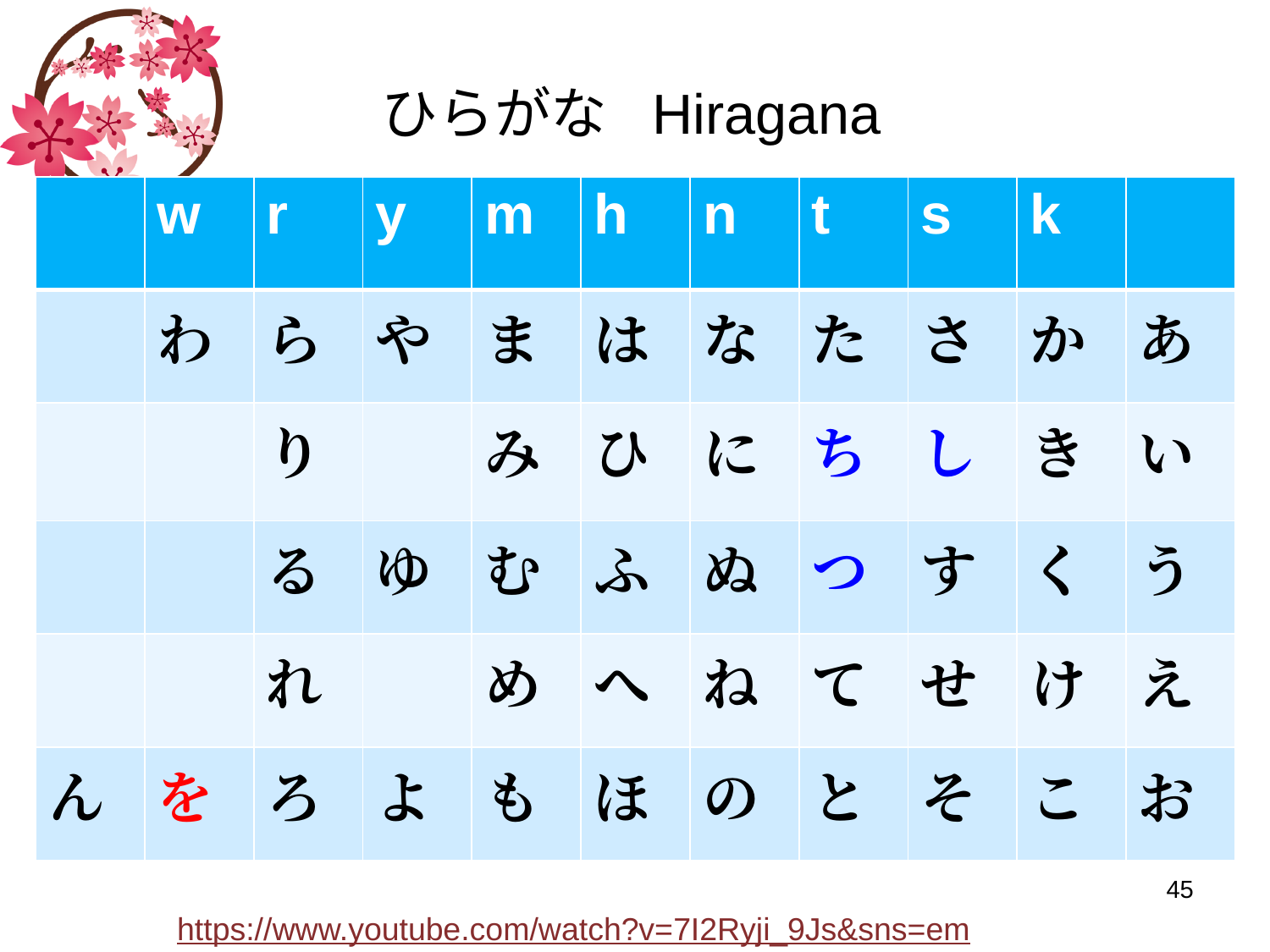

# ひらがな  Hiragana
|  | w | r | y | m | h | n | t | s | k |  |
| --- | --- | --- | --- | --- | --- | --- | --- | --- | --- | --- |
|  | わ | ら | や | ま | は | な | た | さ | か | あ |
|  |  | り |  | み | ひ | に | ち | し | き | い |
|  |  | る | ゆ | む | ふ | ぬ | つ | す | く | う |
|  |  | れ |  | め | へ | ね | て | せ | け | え |
| ん | を | ろ | よ | も | ほ | の | と | そ | こ | お |
45
https://www.youtube.com/watch?v=7I2Ryji_9Js&sns=em